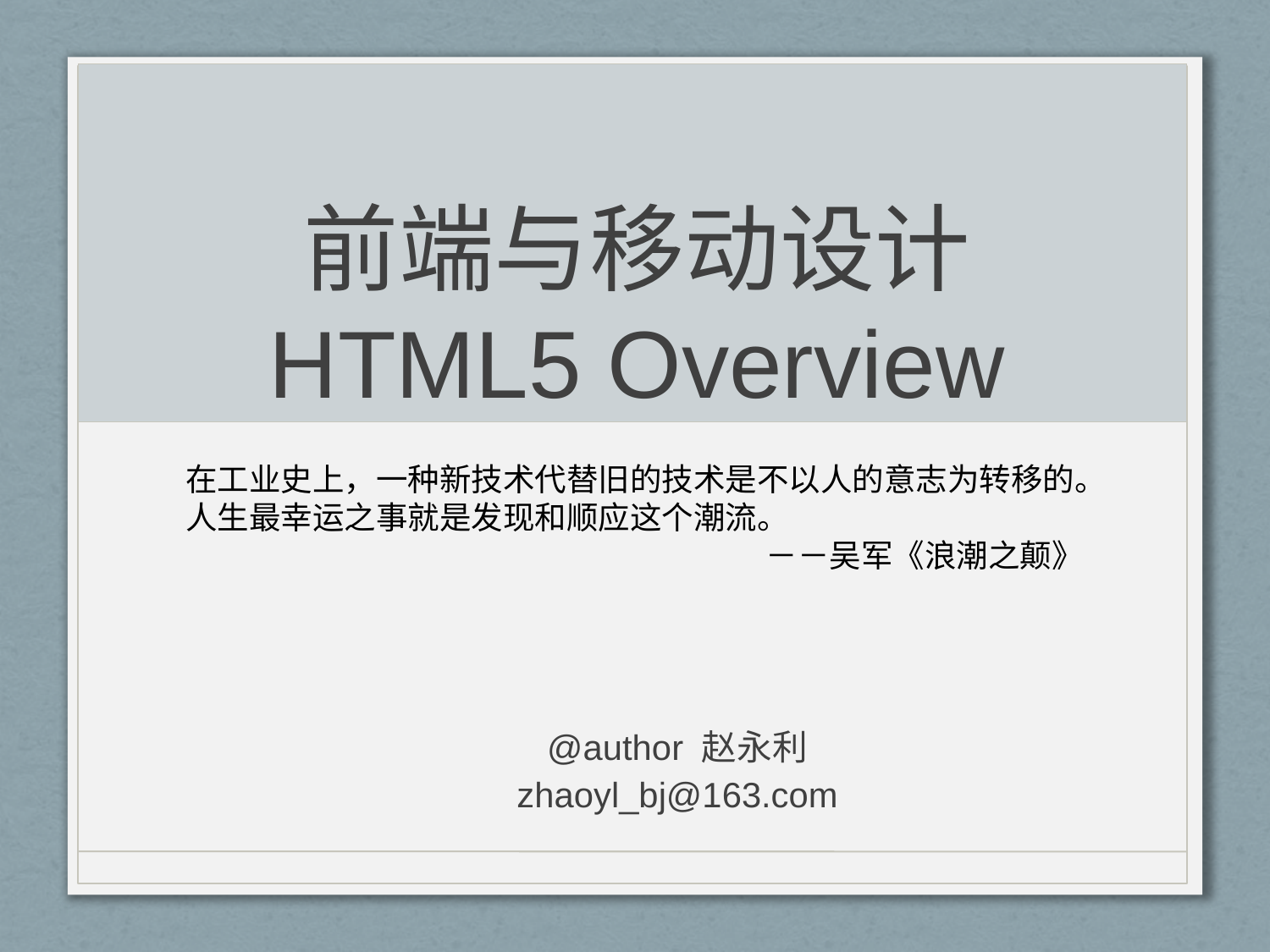

# 前端与移动设计 HTML5 Overview
在工业史上，一种新技术代替旧的技术是不以人的意志为转移的。人生最幸运之事就是发现和顺应这个潮流。
				         －－吴军《浪潮之颠》
@author 赵永利
zhaoyl_bj@163.com